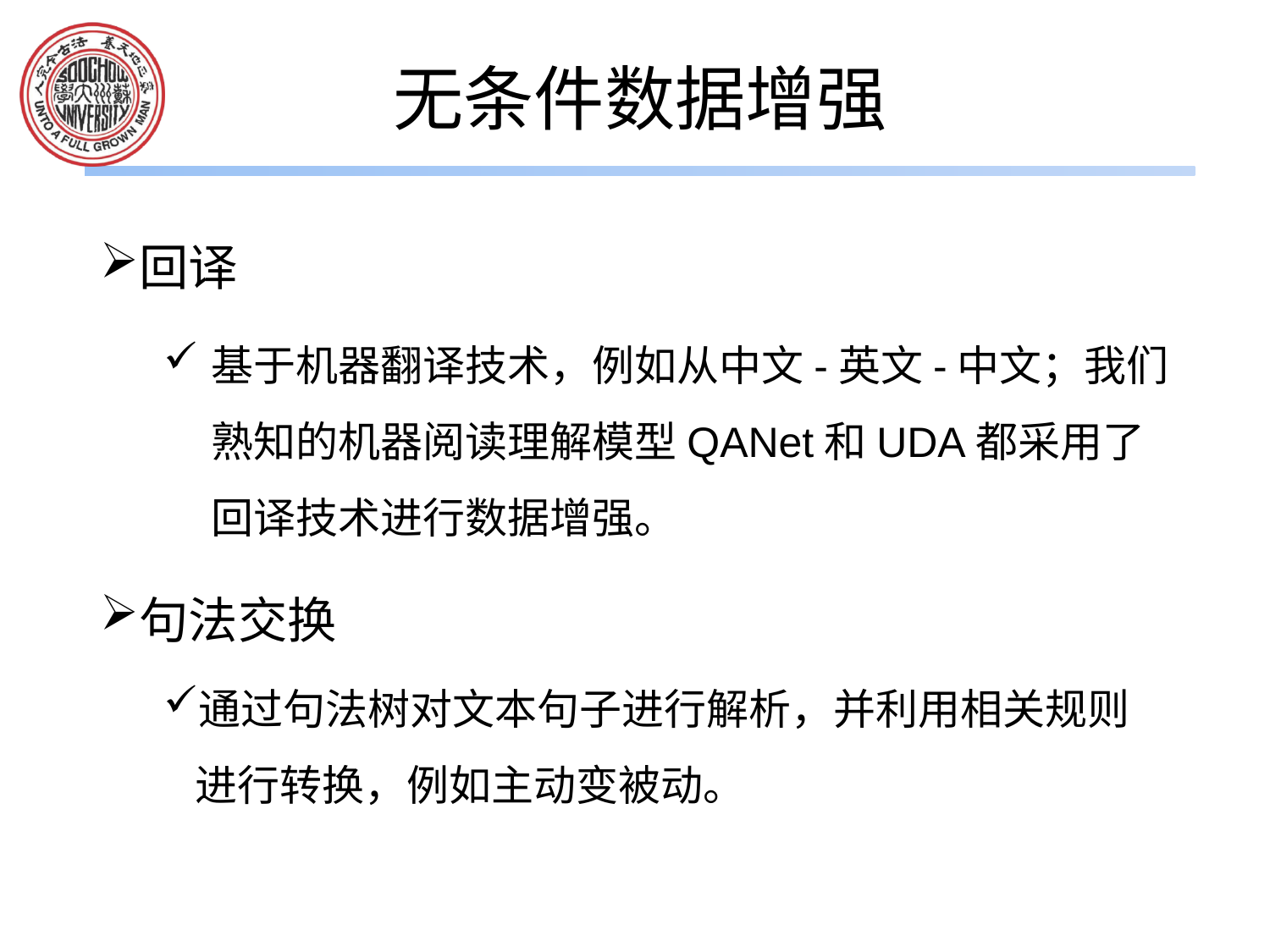

# 无条件数据增强
回译
基于机器翻译技术，例如从中文-英文-中文；我们熟知的机器阅读理解模型QANet和UDA都采用了回译技术进行数据增强。
句法交换
通过句法树对文本句子进行解析，并利用相关规则进行转换，例如主动变被动。